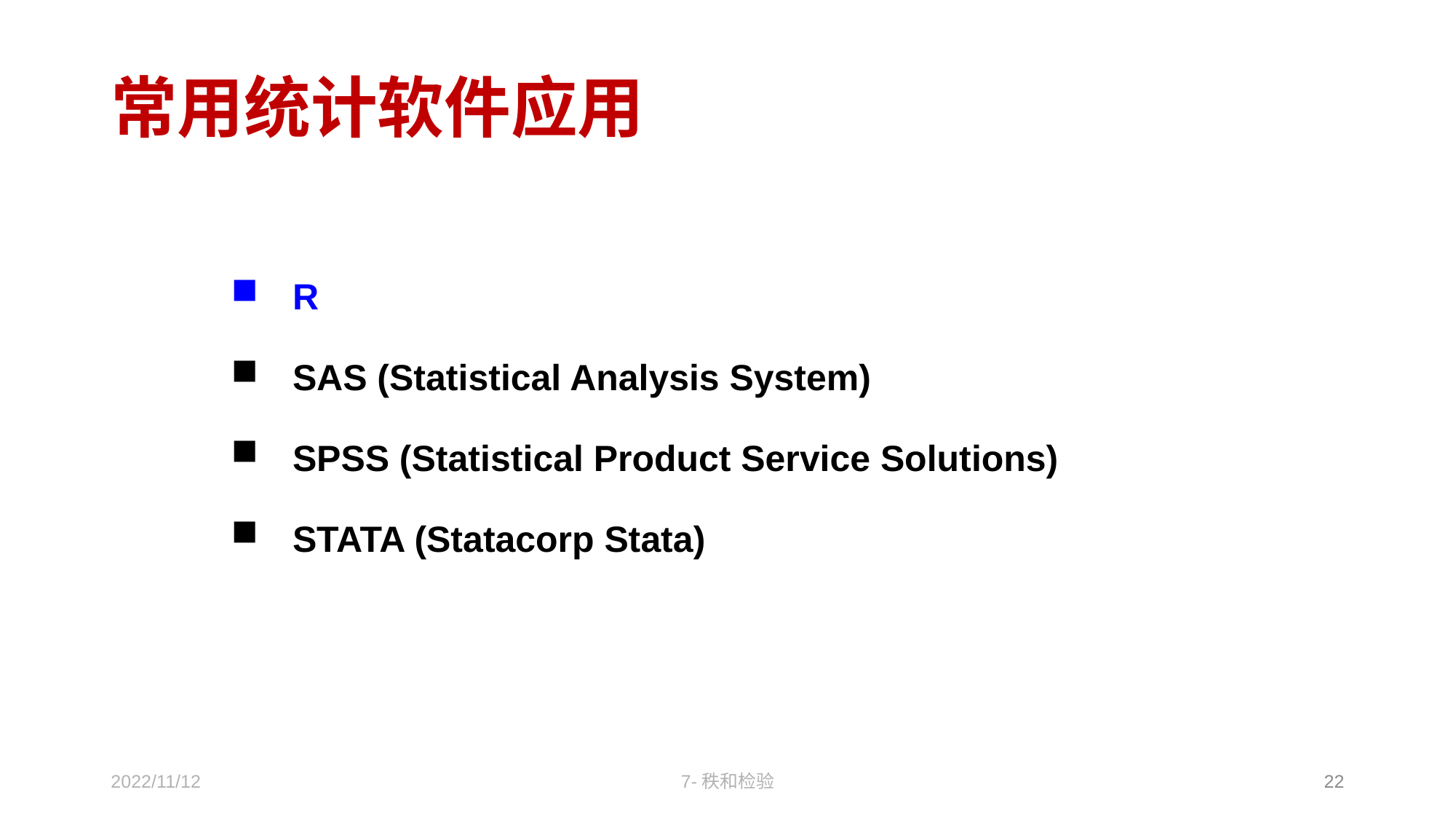

常用统计软件应用
R
SAS (Statistical Analysis System)
SPSS (Statistical Product Service Solutions)
STATA (Statacorp Stata)
2022/11/12
7-秩和检验
22